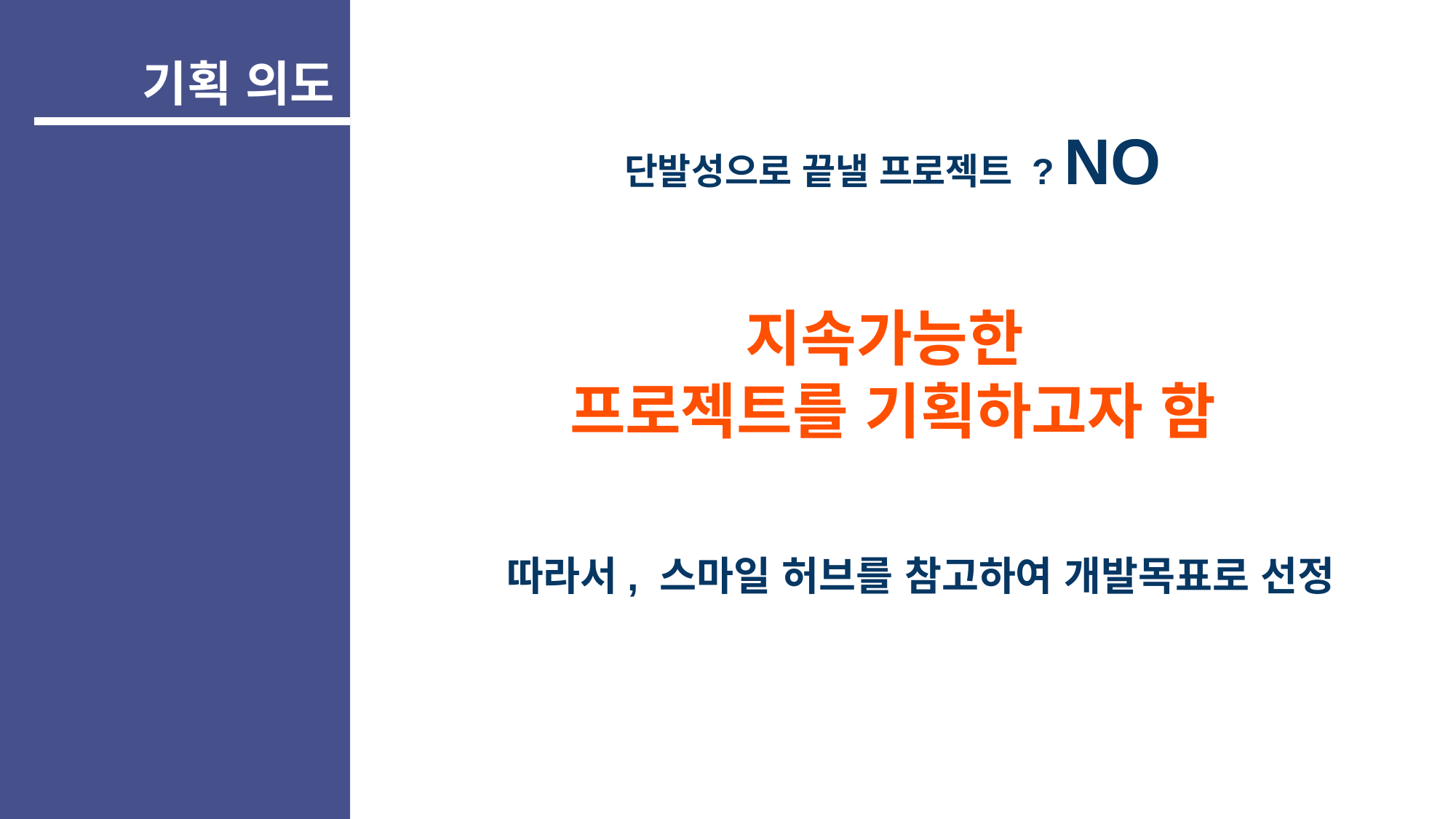

기획 의도
단발성으로 끝낼 프로젝트 ? NO

지속가능한
프로젝트를 기획하고자 함

따라서, 스마일 허브를 참고하여 개발목표로 선정